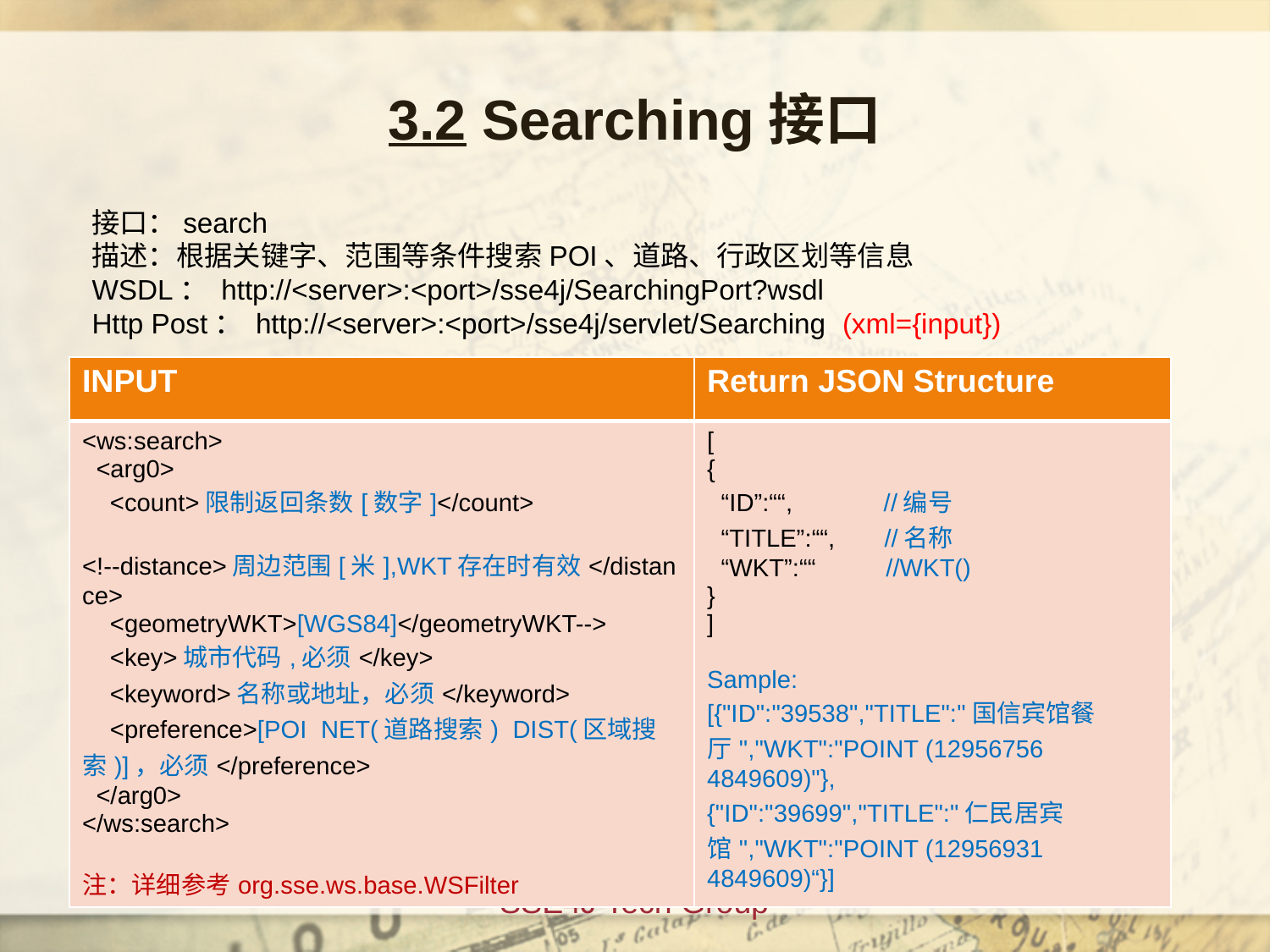

3.2 Searching接口
接口：search
描述：根据关键字、范围等条件搜索POI、道路、行政区划等信息
WSDL： http://<server>:<port>/sse4j/SearchingPort?wsdl
Http Post： http://<server>:<port>/sse4j/servlet/Searching  (xml={input})
| INPUT | Return JSON Structure |
| --- | --- |
| <ws:search> <arg0> <count>限制返回条数[数字]</count> <!--distance>周边范围[米],WKT存在时有效</distance> <geometryWKT>[WGS84]</geometryWKT--> <key>城市代码,必须</key> <keyword>名称或地址，必须</keyword> <preference>[POI NET(道路搜索) DIST(区域搜索)]，必须</preference> </arg0> </ws:search> 注：详细参考org.sse.ws.base.WSFilter | [ { “ID”:““, //编号 “TITLE”:““, //名称 “WKT”:““ //WKT() } ] Sample: [{"ID":"39538","TITLE":"国信宾馆餐厅","WKT":"POINT (12956756 4849609)"}, {"ID":"39699","TITLE":"仁民居宾馆","WKT":"POINT (12956931 4849609)“}] |